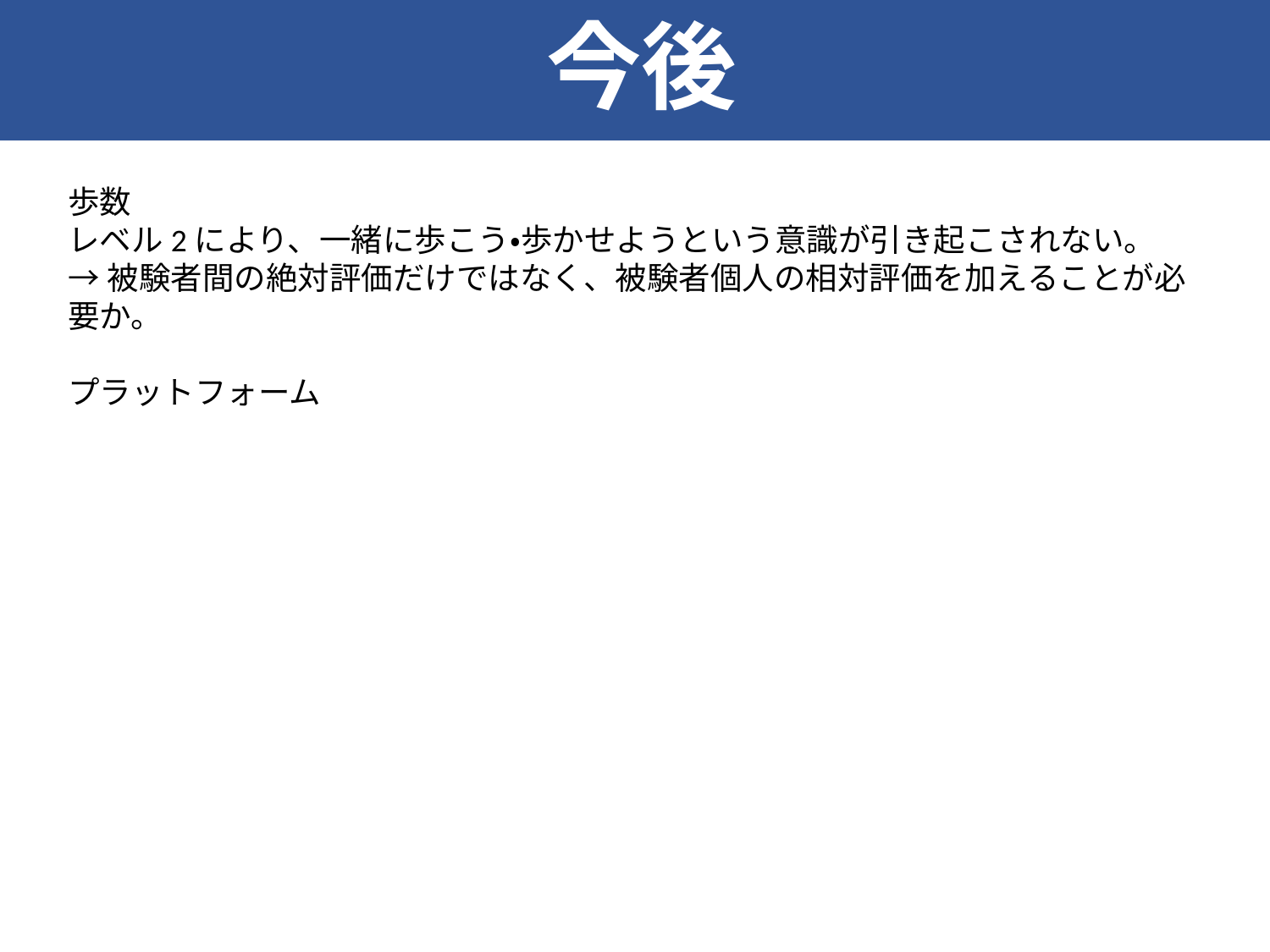

今後
歩数
レベル2により、一緒に歩こう・歩かせようという意識が引き起こされない。
→被験者間の絶対評価だけではなく、被験者個人の相対評価を加えることが必要か。

プラットフォーム